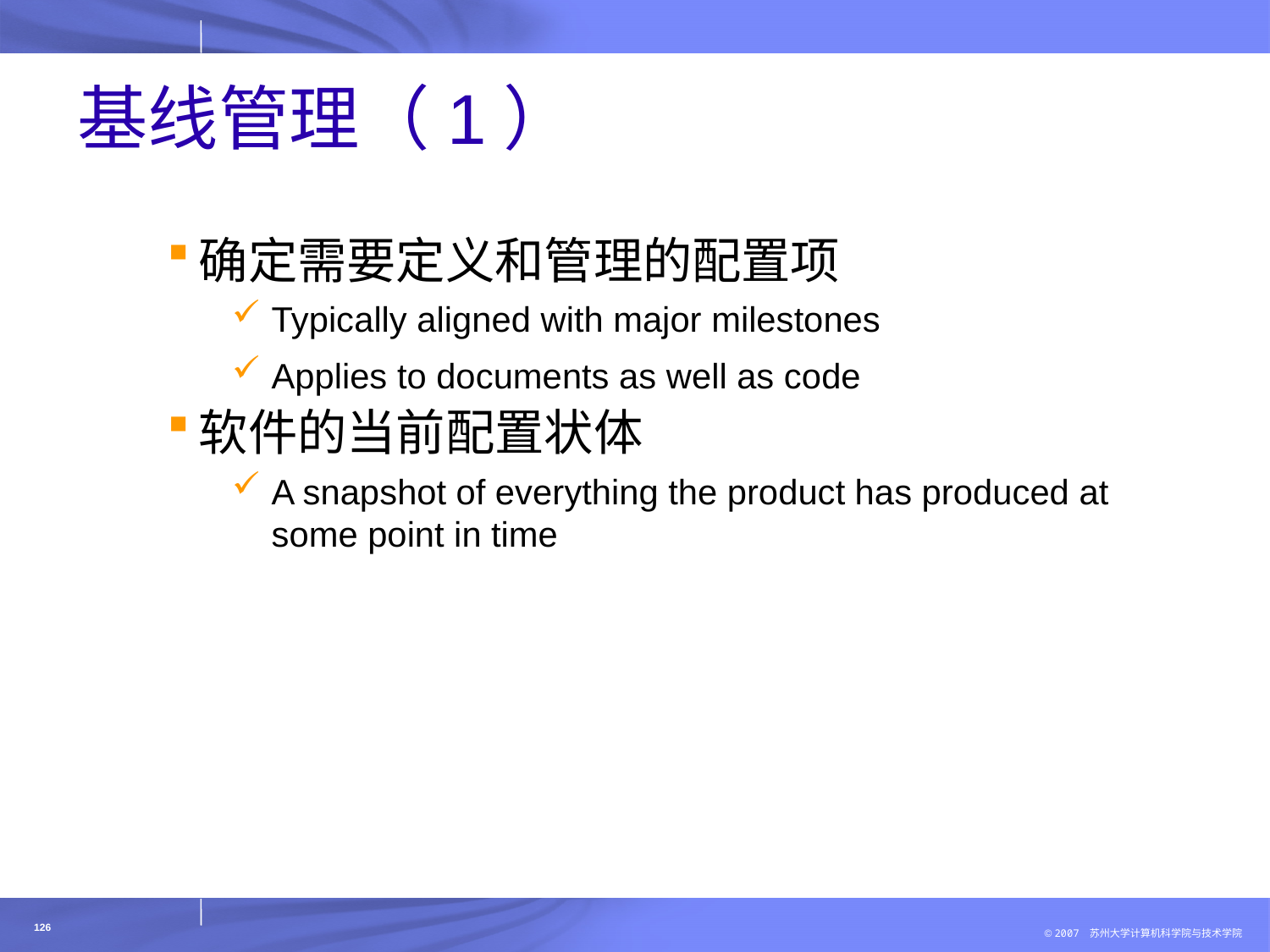

# 基线管理（1）
确定需要定义和管理的配置项
Typically aligned with major milestones
Applies to documents as well as code
软件的当前配置状体
A snapshot of everything the product has produced at some point in time
126